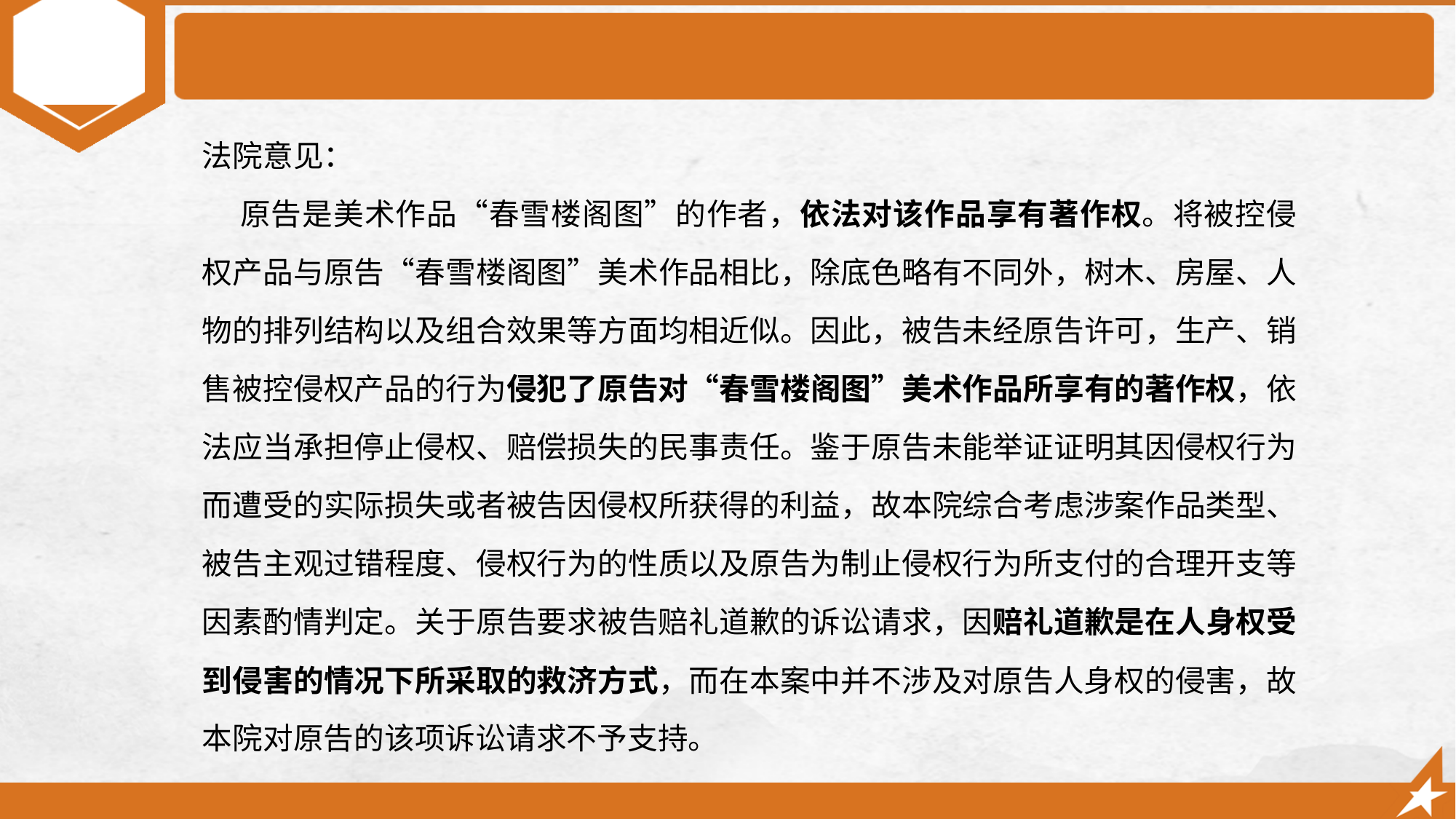

法院意见：
    原告是美术作品“春雪楼阁图”的作者，依法对该作品享有著作权。将被控侵权产品与原告“春雪楼阁图”美术作品相比，除底色略有不同外，树木、房屋、人物的排列结构以及组合效果等方面均相近似。因此，被告未经原告许可，生产、销售被控侵权产品的行为侵犯了原告对“春雪楼阁图”美术作品所享有的著作权，依法应当承担停止侵权、赔偿损失的民事责任。鉴于原告未能举证证明其因侵权行为而遭受的实际损失或者被告因侵权所获得的利益，故本院综合考虑涉案作品类型、被告主观过错程度、侵权行为的性质以及原告为制止侵权行为所支付的合理开支等因素酌情判定。关于原告要求被告赔礼道歉的诉讼请求，因赔礼道歉是在人身权受到侵害的情况下所采取的救济方式，而在本案中并不涉及对原告人身权的侵害，故本院对原告的该项诉讼请求不予支持。